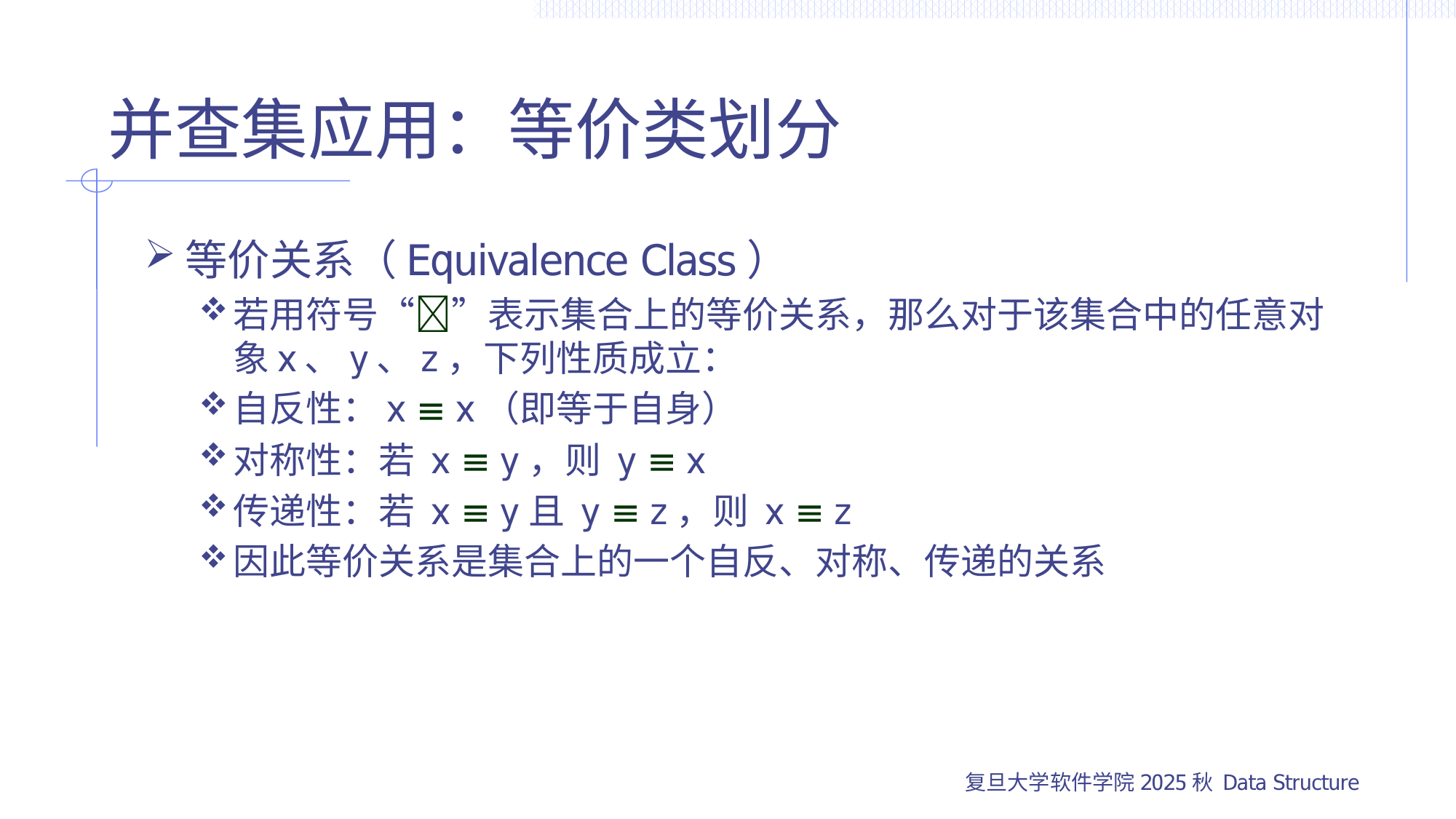

# 并查集应用：等价类划分
等价关系（Equivalence Class）
若用符号“≡”表示集合上的等价关系，那么对于该集合中的任意对象x、y、z，下列性质成立：
自反性：x ≡ x（即等于自身）
对称性：若 x ≡ y，则 y ≡ x
传递性：若 x ≡ y且 y ≡ z，则 x ≡ z
因此等价关系是集合上的一个自反、对称、传递的关系